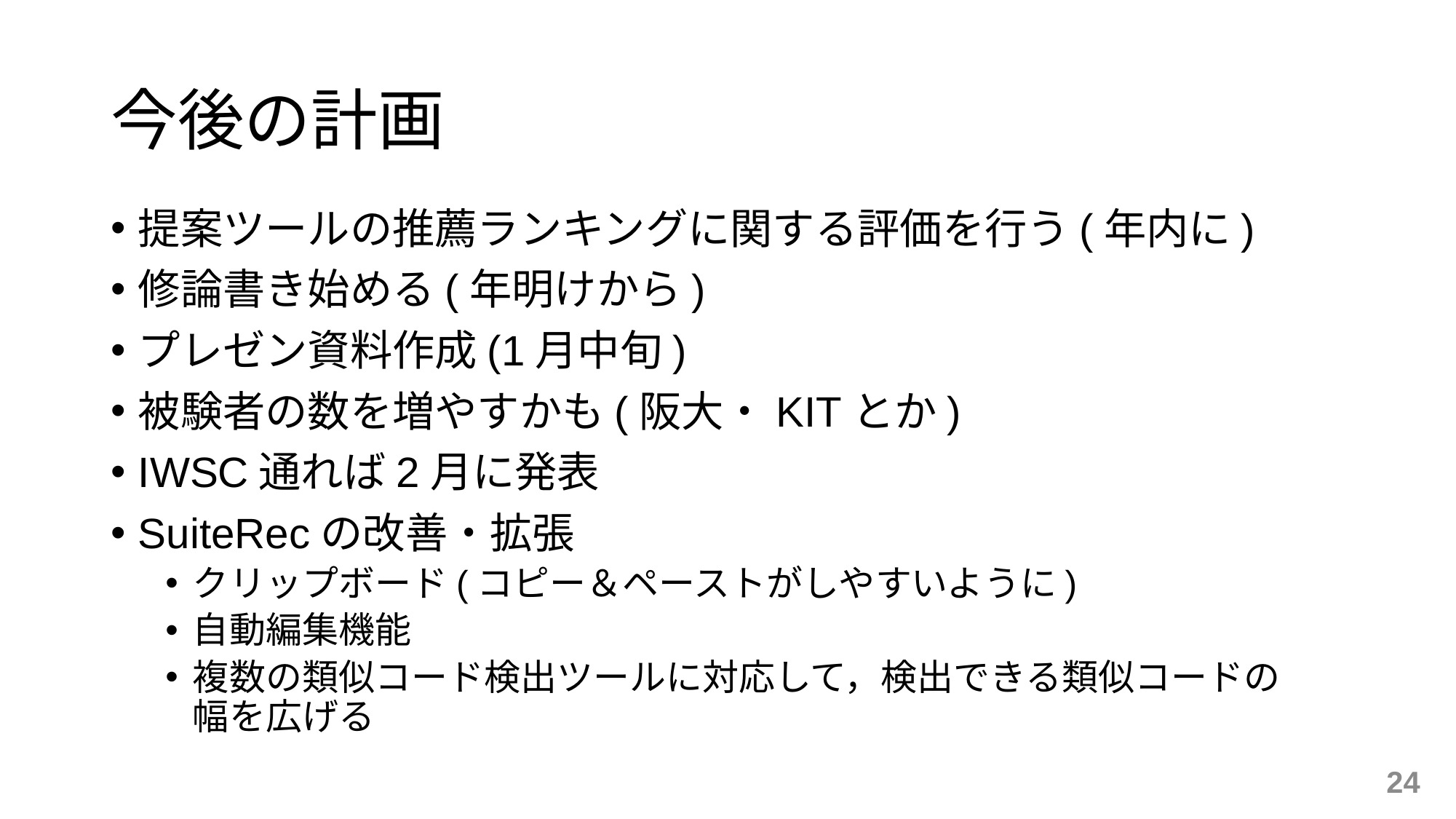

# 今後の計画
提案ツールの推薦ランキングに関する評価を行う(年内に)
修論書き始める(年明けから)
プレゼン資料作成(1月中旬)
被験者の数を増やすかも(阪大・KITとか)
IWSC通れば2月に発表
SuiteRecの改善・拡張
クリップボード(コピー＆ペーストがしやすいように)
自動編集機能
複数の類似コード検出ツールに対応して，検出できる類似コードの幅を広げる

24